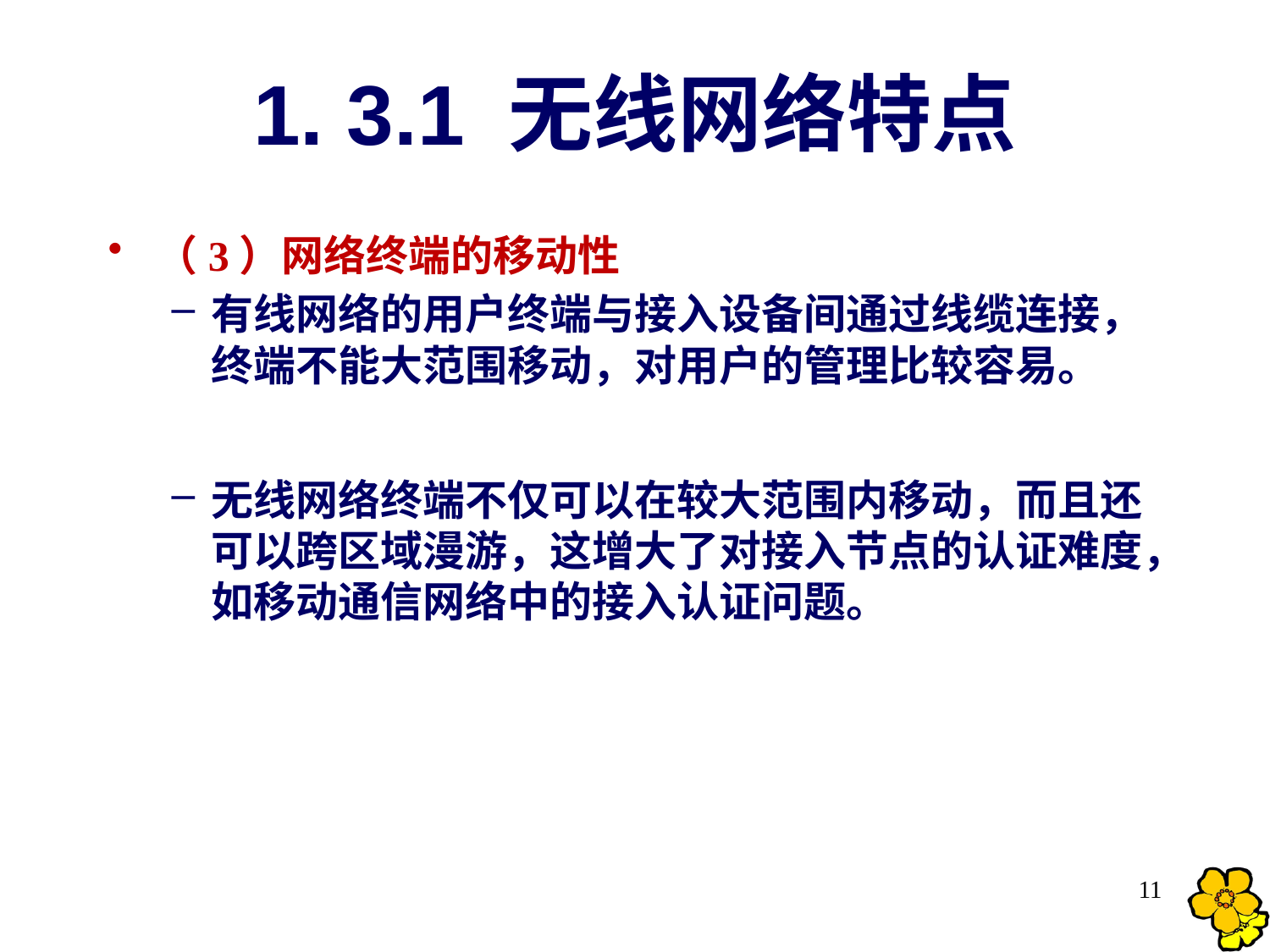

# 1. 3.1 无线网络特点
（3）网络终端的移动性
有线网络的用户终端与接入设备间通过线缆连接，终端不能大范围移动，对用户的管理比较容易。

无线网络终端不仅可以在较大范围内移动，而且还可以跨区域漫游，这增大了对接入节点的认证难度，如移动通信网络中的接入认证问题。
11